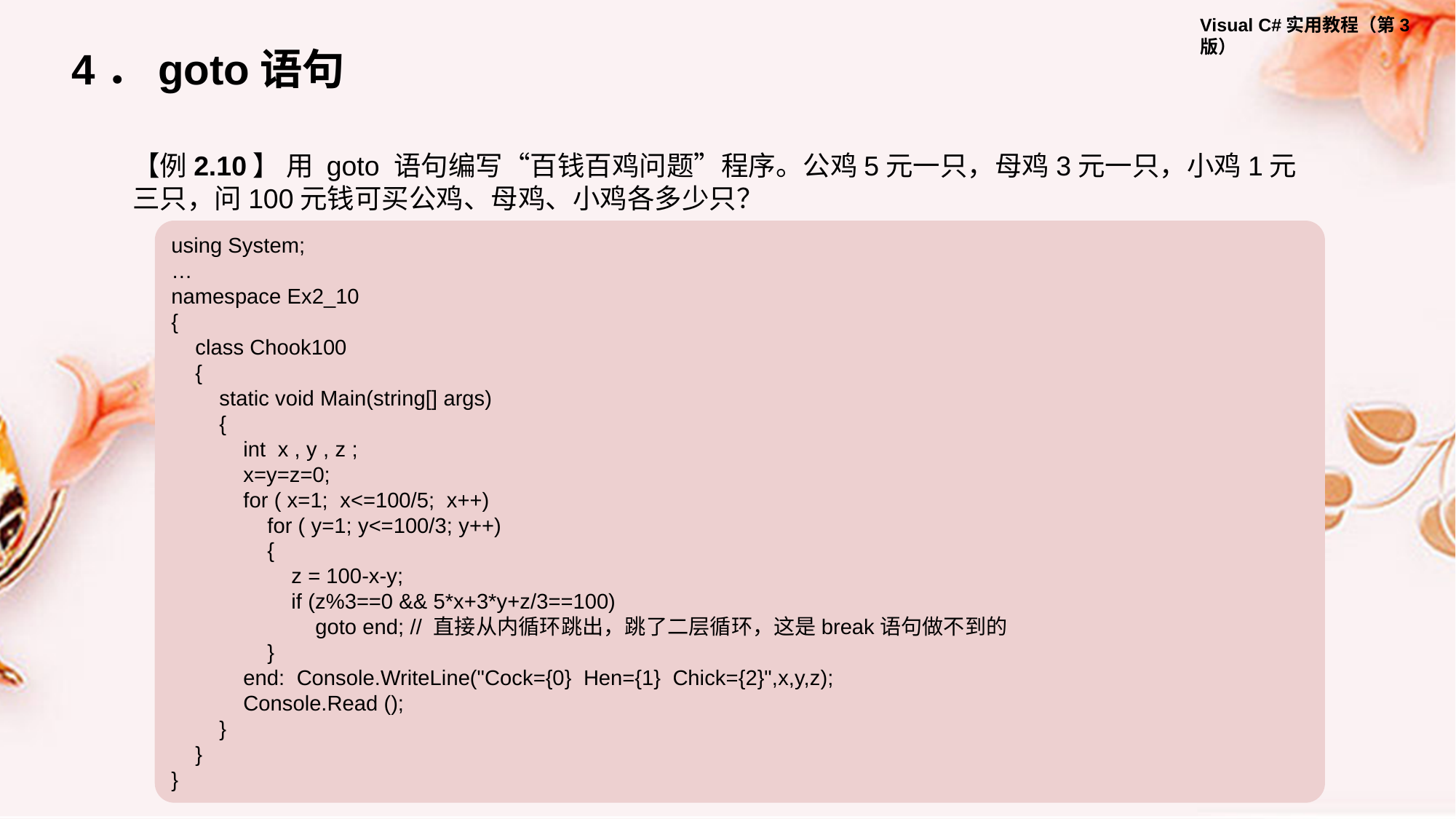

4．goto语句
【例2.10】 用 goto 语句编写“百钱百鸡问题”程序。公鸡5元一只，母鸡3元一只，小鸡1元三只，问100元钱可买公鸡、母鸡、小鸡各多少只？
using System;
…
namespace Ex2_10
{
    class Chook100
    {
        static void Main(string[] args)
        {
            int  x , y , z ;
            x=y=z=0;
            for ( x=1;  x<=100/5;  x++)
                for ( y=1; y<=100/3; y++)
                {
                    z = 100-x-y;
                    if (z%3==0 && 5*x+3*y+z/3==100)
                        goto end; // 直接从内循环跳出，跳了二层循环，这是break语句做不到的
                }
            end:  Console.WriteLine("Cock={0}  Hen={1}  Chick={2}",x,y,z);
            Console.Read ();
        }
    }
}